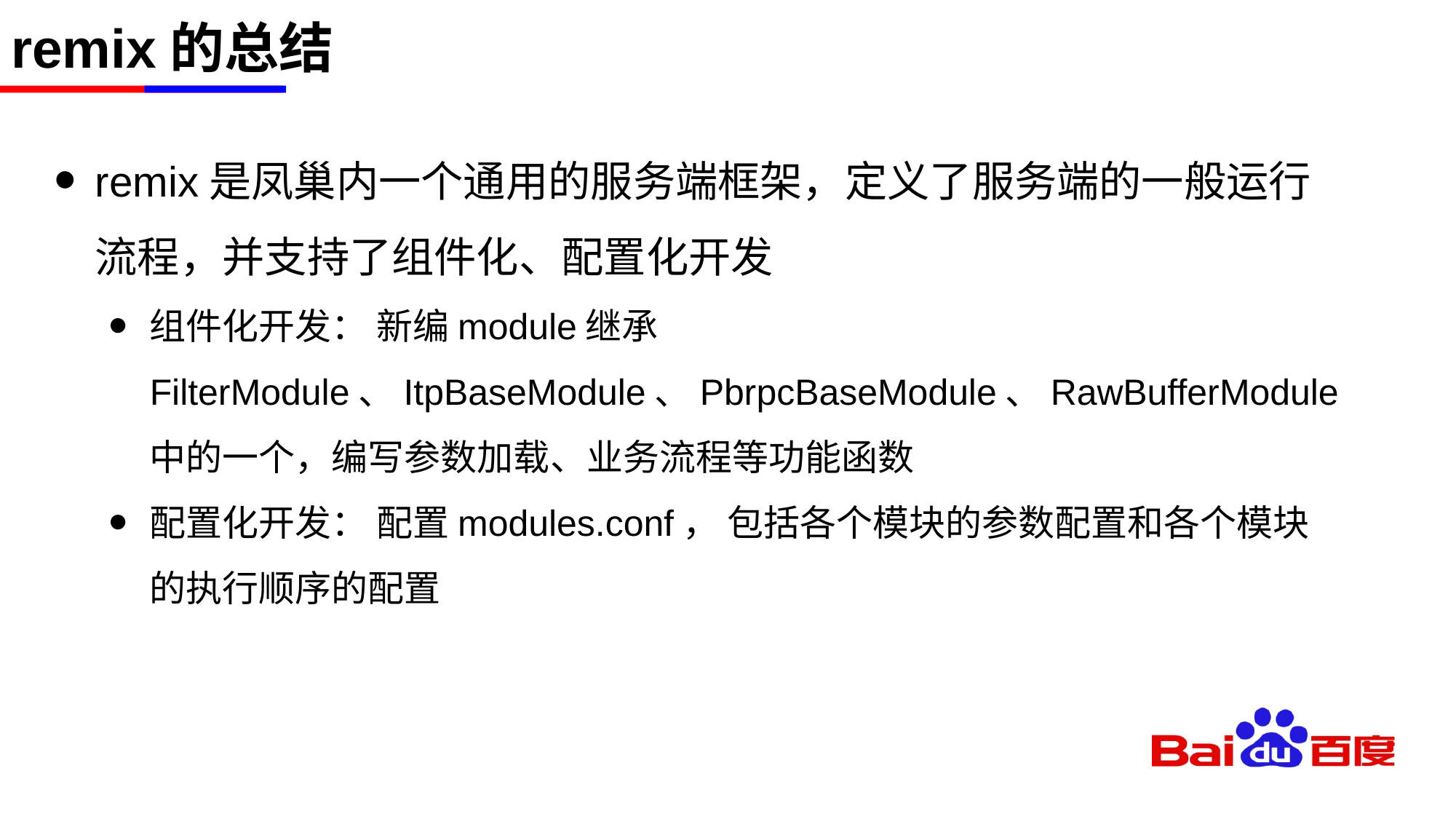

# remix的总结
remix是凤巢内一个通用的服务端框架，定义了服务端的一般运行流程，并支持了组件化、配置化开发
组件化开发： 新编module继承FilterModule、ItpBaseModule、PbrpcBaseModule、RawBufferModule中的一个，编写参数加载、业务流程等功能函数
配置化开发： 配置modules.conf， 包括各个模块的参数配置和各个模块的执行顺序的配置